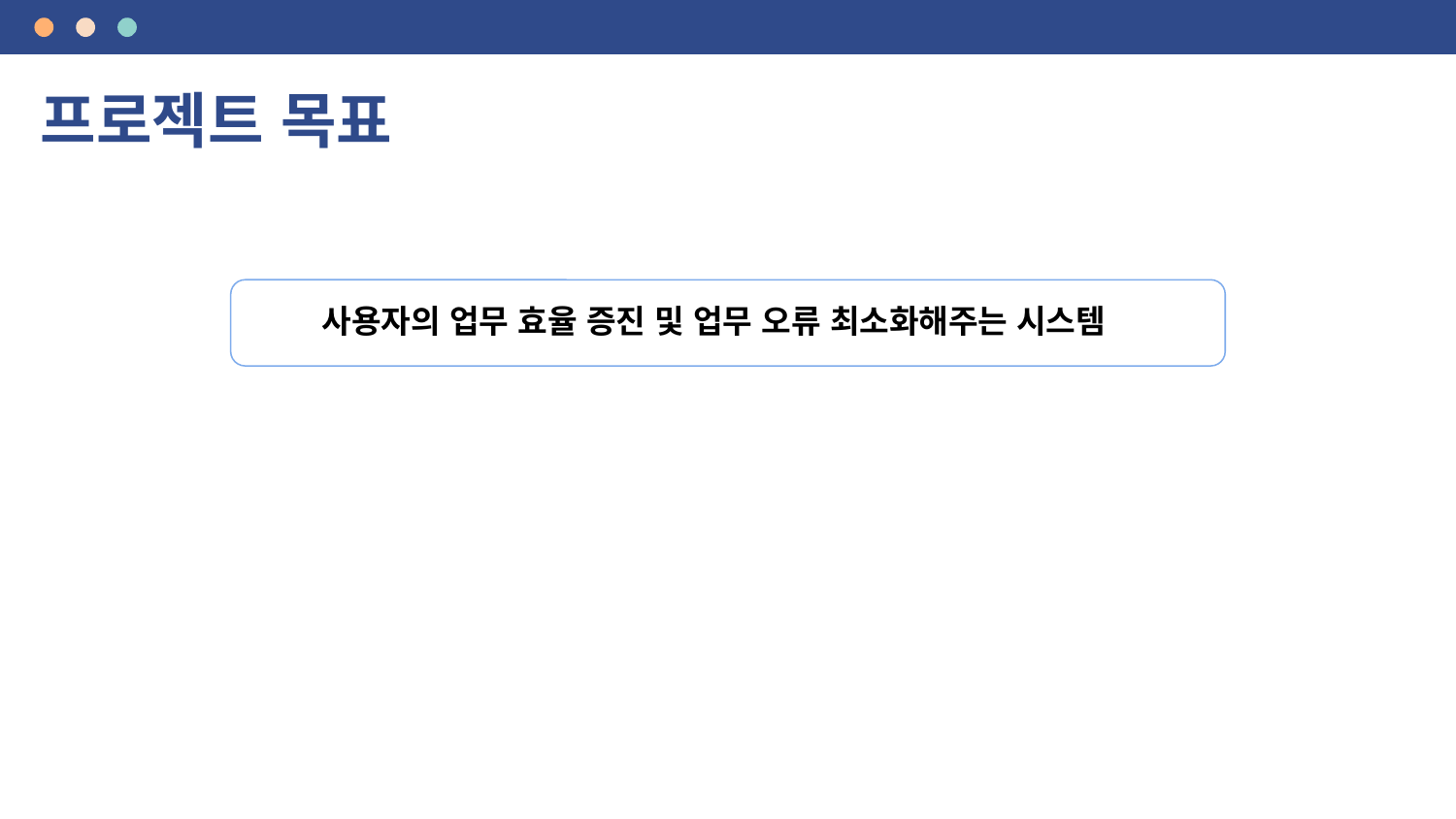

# 프로젝트 목표

사용자의 업무 효율 증진 및 업무 오류 최소화해주는 시스템